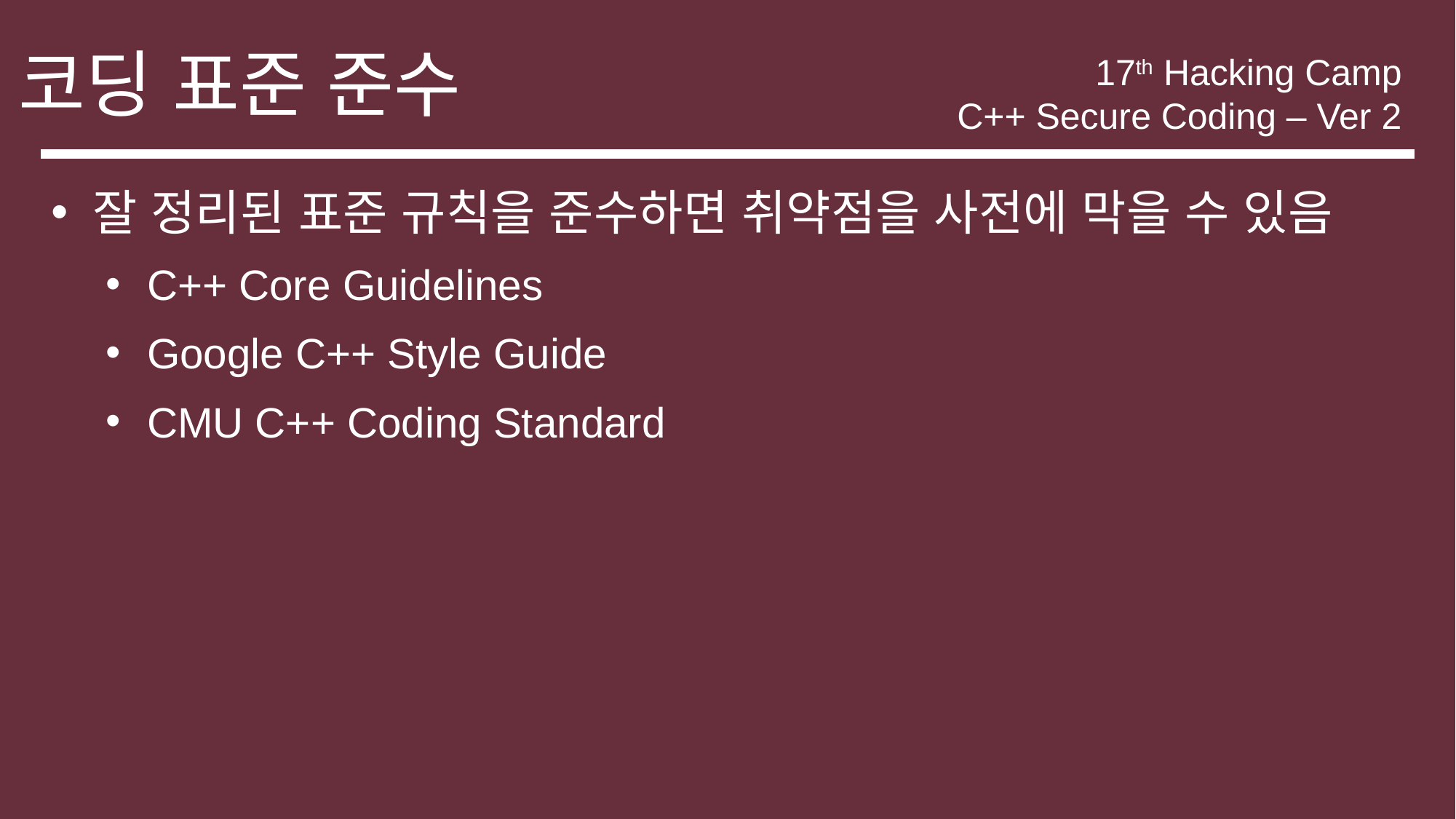

코딩 표준 준수
17th Hacking Camp
C++ Secure Coding – Ver 2
잘 정리된 표준 규칙을 준수하면 취약점을 사전에 막을 수 있음
C++ Core Guidelines
Google C++ Style Guide
CMU C++ Coding Standard